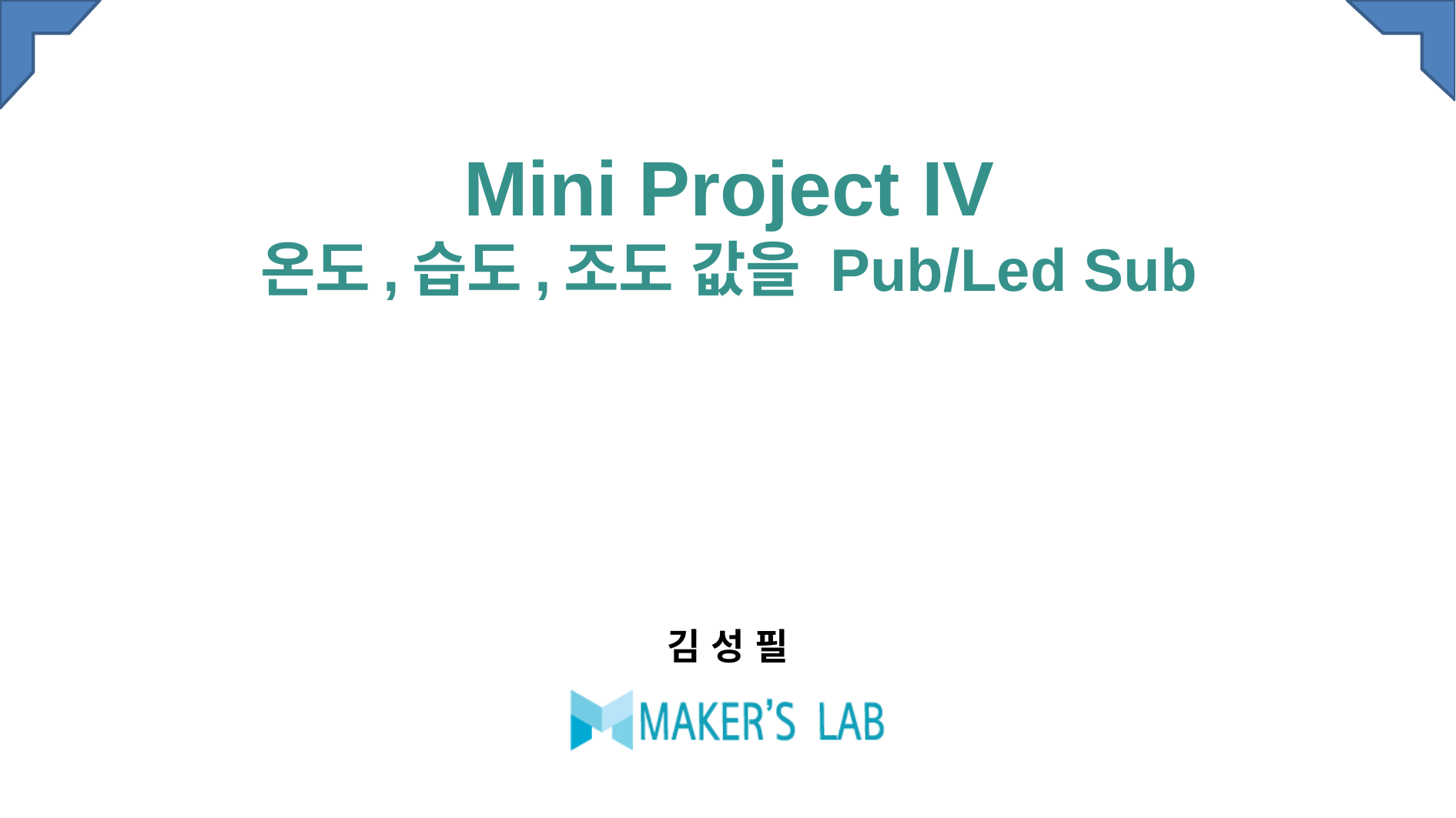

# Mini Project IV 온도,습도,조도 값을 Pub/Led Sub

김 성 필